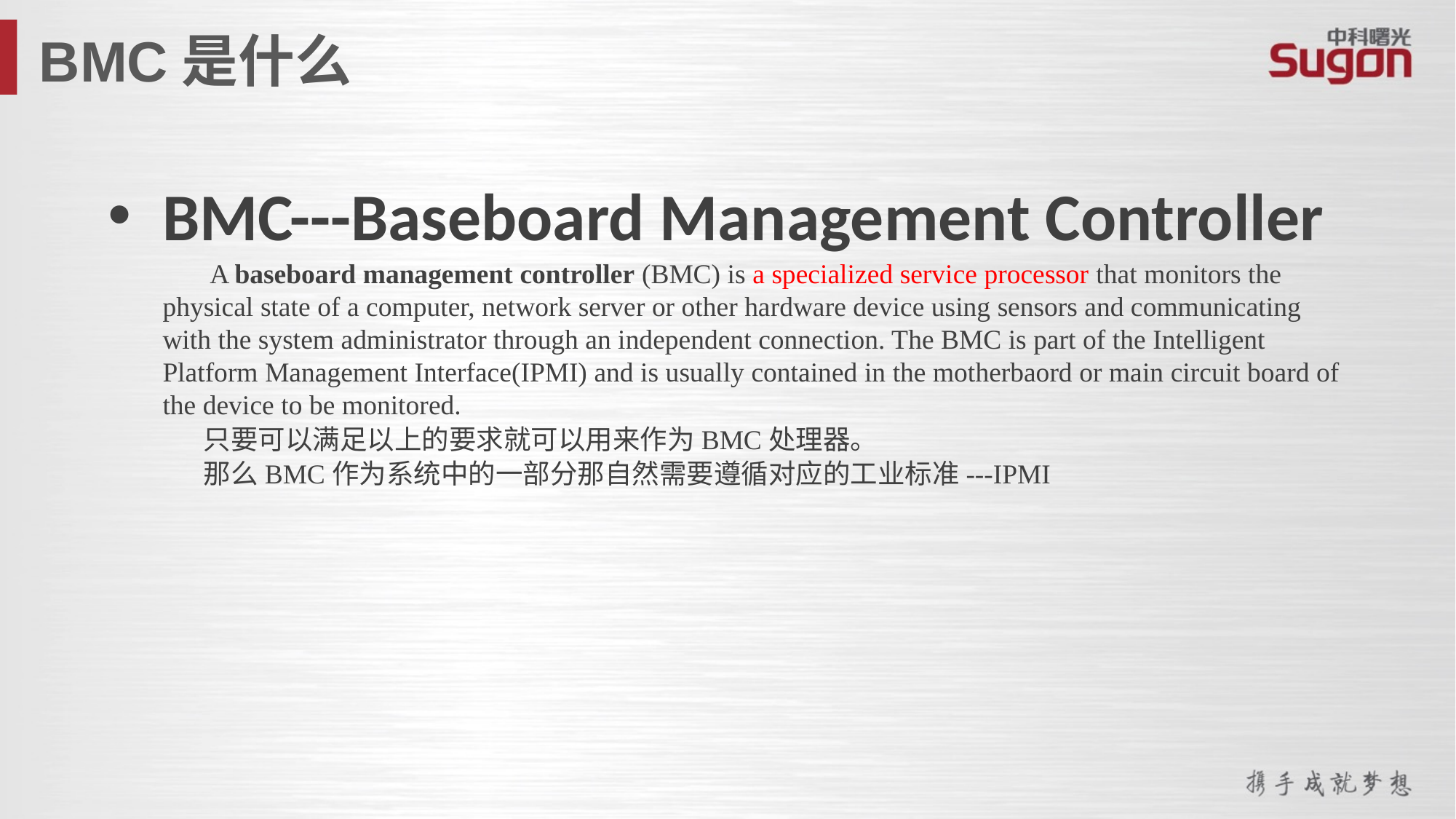

BMC是什么
BMC---Baseboard Management Controller
 A baseboard management controller (BMC) is a specialized service processor that monitors the physical state of a computer, network server or other hardware device using sensors and communicating with the system administrator through an independent connection. The BMC is part of the Intelligent Platform Management Interface(IPMI) and is usually contained in the motherbaord or main circuit board of the device to be monitored.
只要可以满足以上的要求就可以用来作为BMC处理器。
那么BMC作为系统中的一部分那自然需要遵循对应的工业标准---IPMI